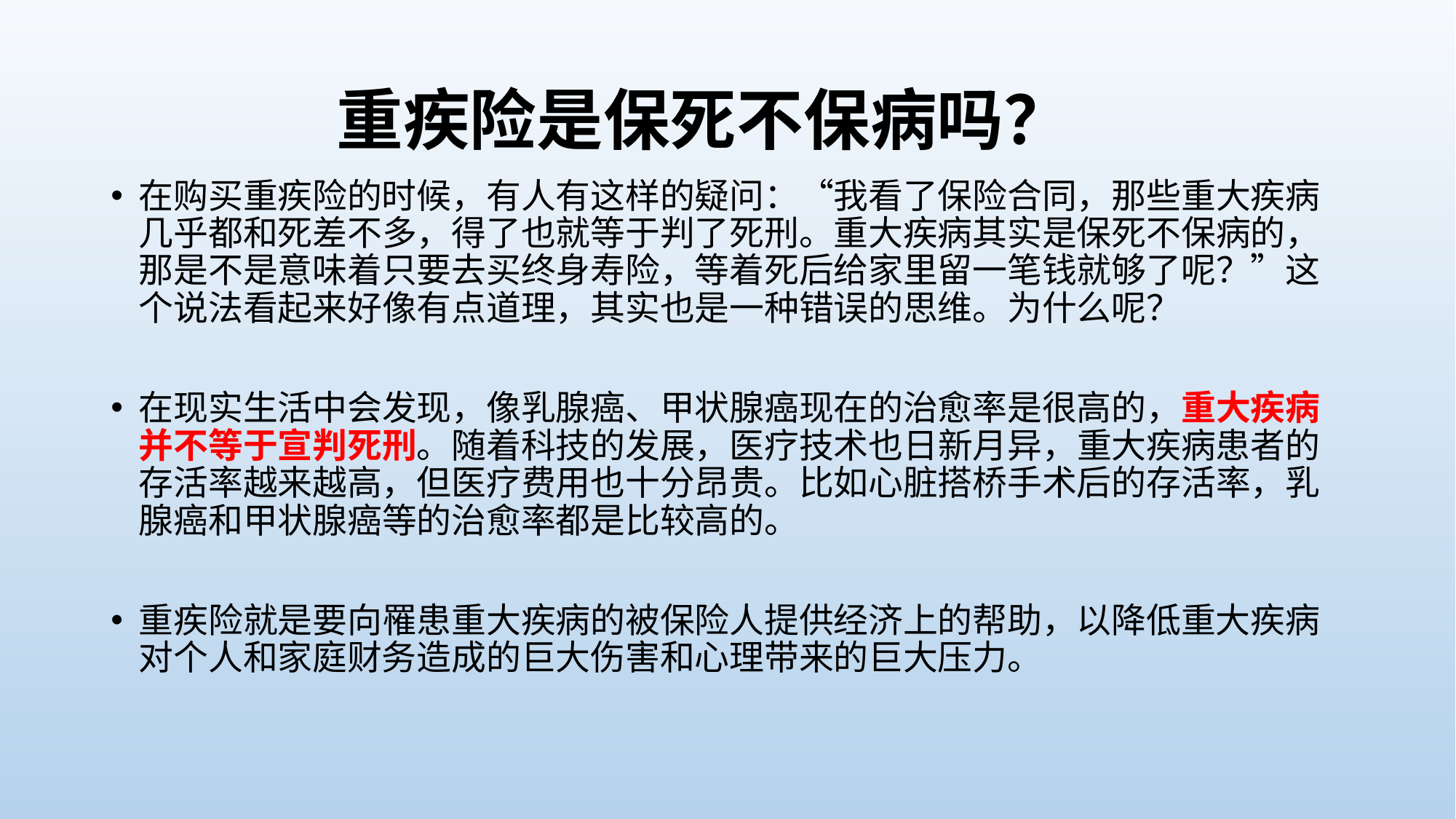

# 重疾险是保死不保病吗？
在购买重疾险的时候，有人有这样的疑问：“我看了保险合同，那些重大疾病几乎都和死差不多，得了也就等于判了死刑。重大疾病其实是保死不保病的，那是不是意味着只要去买终身寿险，等着死后给家里留一笔钱就够了呢？”这个说法看起来好像有点道理，其实也是一种错误的思维。为什么呢？

在现实生活中会发现，像乳腺癌、甲状腺癌现在的治愈率是很高的，重大疾病并不等于宣判死刑。随着科技的发展，医疗技术也日新月异，重大疾病患者的存活率越来越高，但医疗费用也十分昂贵。比如心脏搭桥手术后的存活率，乳腺癌和甲状腺癌等的治愈率都是比较高的。

重疾险就是要向罹患重大疾病的被保险人提供经济上的帮助，以降低重大疾病对个人和家庭财务造成的巨大伤害和心理带来的巨大压力。